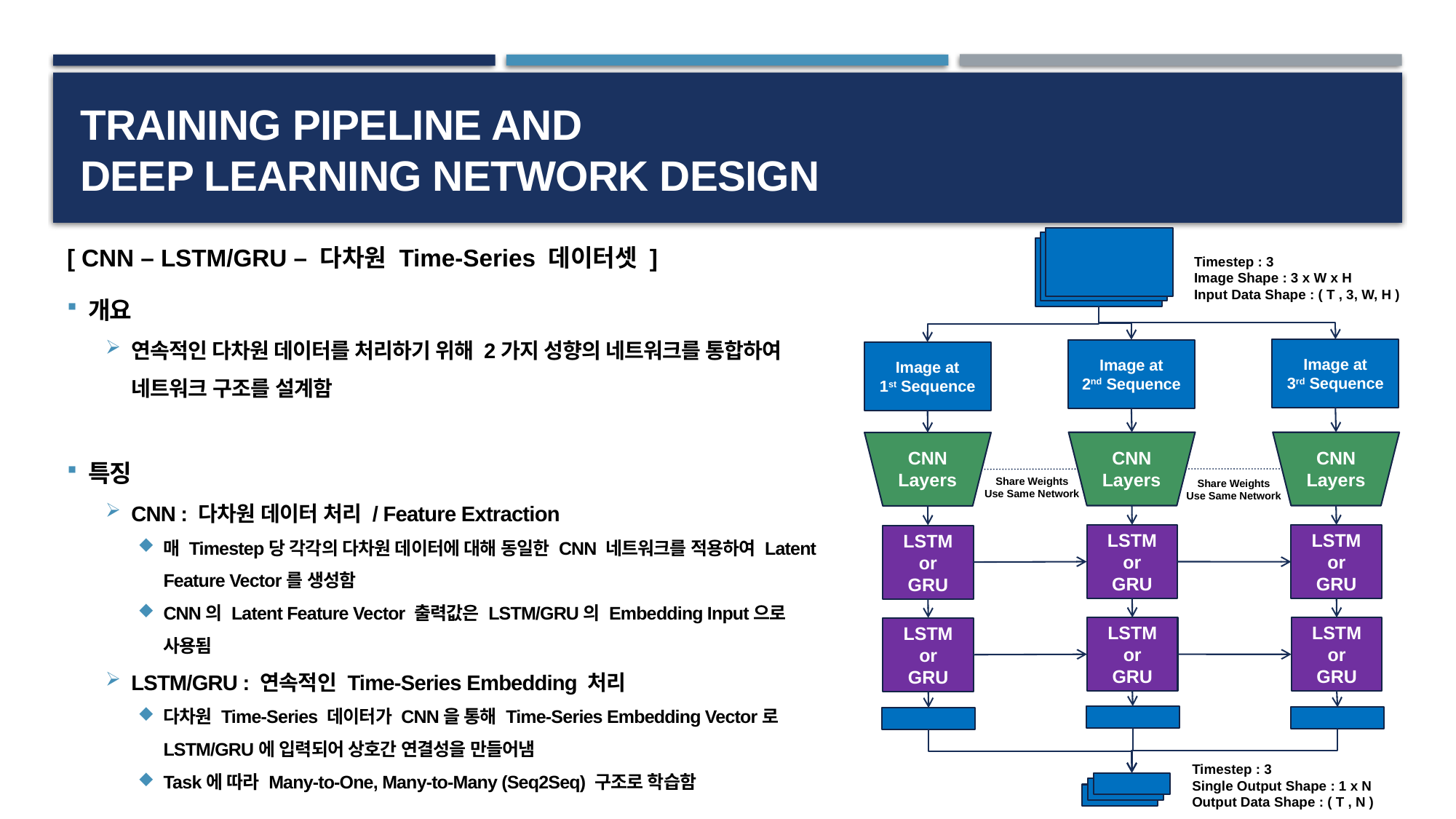

# Training PipeLine and Deep Learning Network Design

[ CNN – LSTM/GRU – 다차원 Time-Series 데이터셋 ]
개요
연속적인 다차원 데이터를 처리하기 위해 2가지 성향의 네트워크를 통합하여 네트워크 구조를 설계함

특징
CNN : 다차원 데이터 처리 / Feature Extraction
매 Timestep당 각각의 다차원 데이터에 대해 동일한 CNN 네트워크를 적용하여 Latent Feature Vector를 생성함
CNN의 Latent Feature Vector 출력값은 LSTM/GRU의 Embedding Input으로 사용됨
LSTM/GRU : 연속적인 Time-Series Embedding 처리
다차원 Time-Series 데이터가 CNN을 통해 Time-Series Embedding Vector로 LSTM/GRU에 입력되어 상호간 연결성을 만들어냄
Task에 따라 Many-to-One, Many-to-Many (Seq2Seq) 구조로 학습함
Timestep : 3
Image Shape : 3 x W x H
Input Data Shape : ( T , 3, W, H )
Image at
3rd Sequence
Image at
2nd Sequence
Image at
1st Sequence

CNN
Layers

CNN
Layers

CNN
Layers
CNN
Layers
Share Weights
Use Same Network
Share Weights
Use Same Network
LSTM
or
GRU
LSTM
or
GRU
LSTM
or
GRU
LSTM
or
GRU
LSTM
or
GRU
LSTM
or
GRU

Timestep : 3
Single Output Shape : 1 x N
Output Data Shape : ( T , N )